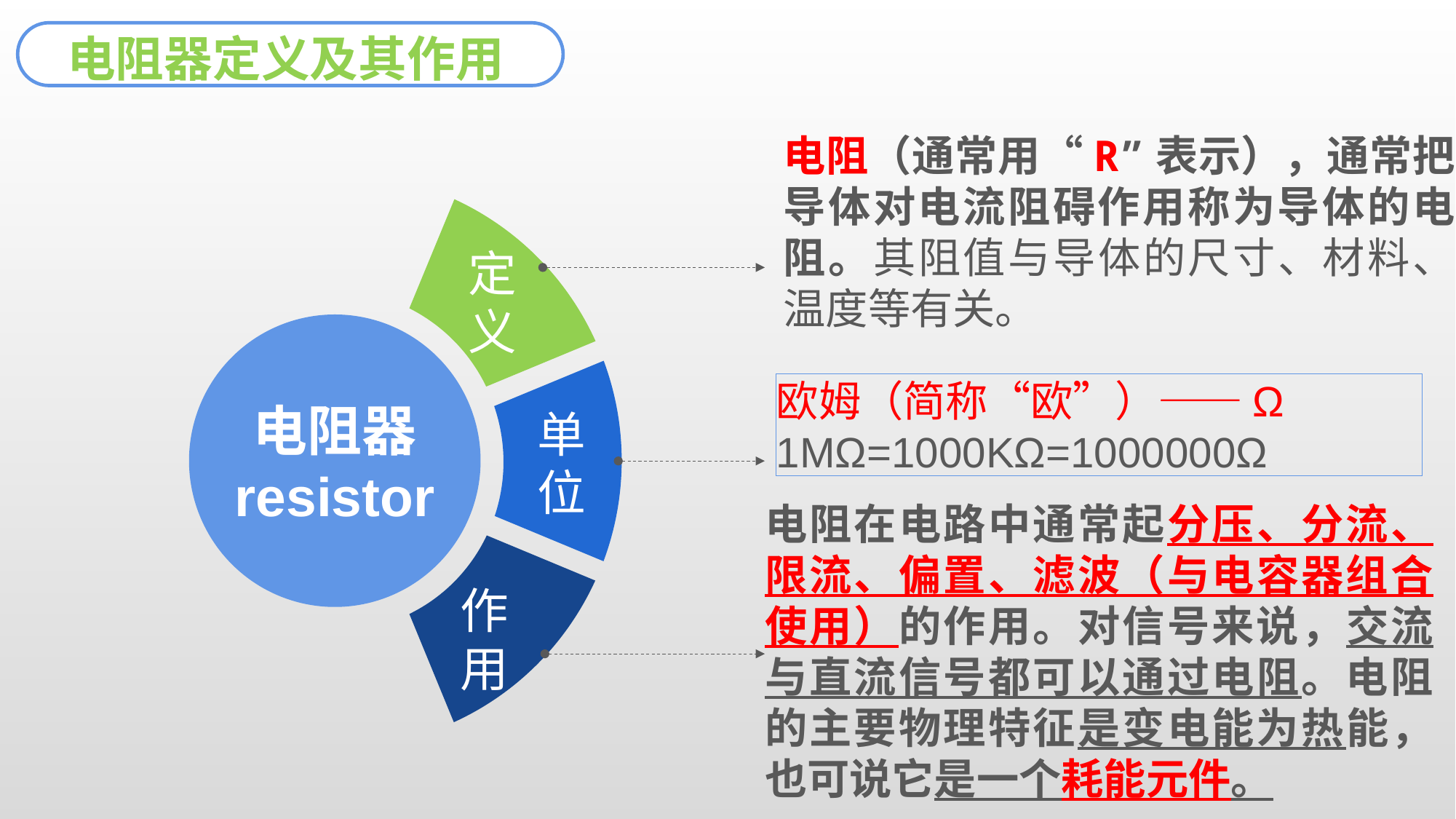

电阻器定义及其作用
电阻（通常用“R”表示），通常把导体对电流阻碍作用称为导体的电阻。其阻值与导体的尺寸、材料、温度等有关。

定义

欧姆（简称“欧”）——Ω
1MΩ=1000KΩ=1000000Ω
电阻器
resistor
单位
电阻在电路中通常起分压、分流、限流、偏置、滤波（与电容器组合使用）的作用。对信号来说，交流与直流信号都可以通过电阻。电阻的主要物理特征是变电能为热能，也可说它是一个耗能元件。

作用
延迟符